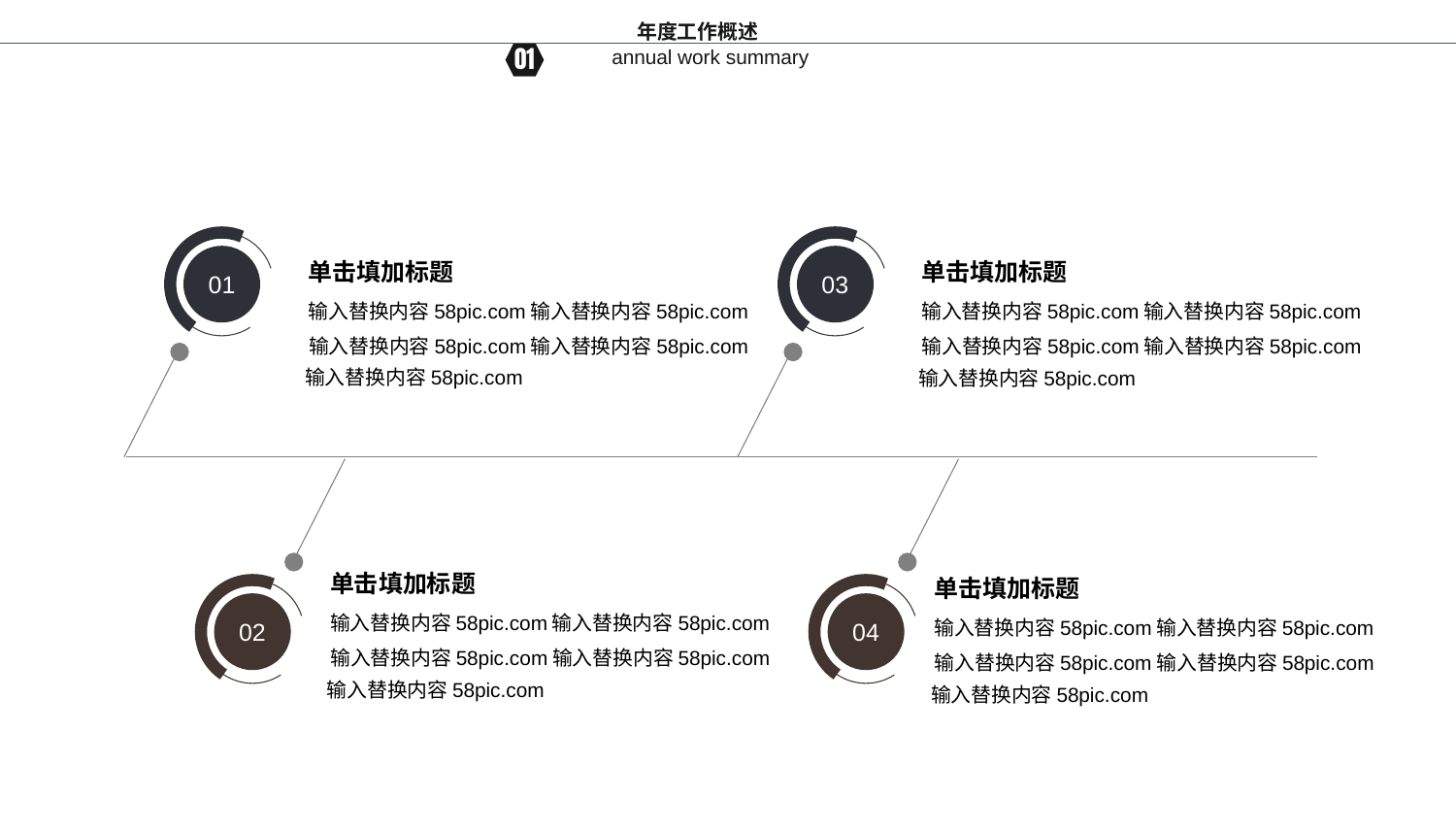

年度工作概述
annual work summary
01

01
03
单击填加标题
单击填加标题

输入替换内容58pic.com输入替换内容58pic.com
输入替换内容58pic.com输入替换内容58pic.com
输入替换内容58pic.com输入替换内容58pic.com
输入替换内容58pic.com输入替换内容58pic.com

输入替换内容58pic.com
输入替换内容58pic.com

单击填加标题
单击填加标题

02
04
输入替换内容58pic.com输入替换内容58pic.com
输入替换内容58pic.com输入替换内容58pic.com
输入替换内容58pic.com输入替换内容58pic.com
输入替换内容58pic.com输入替换内容58pic.com
输入替换内容58pic.com
输入替换内容58pic.com